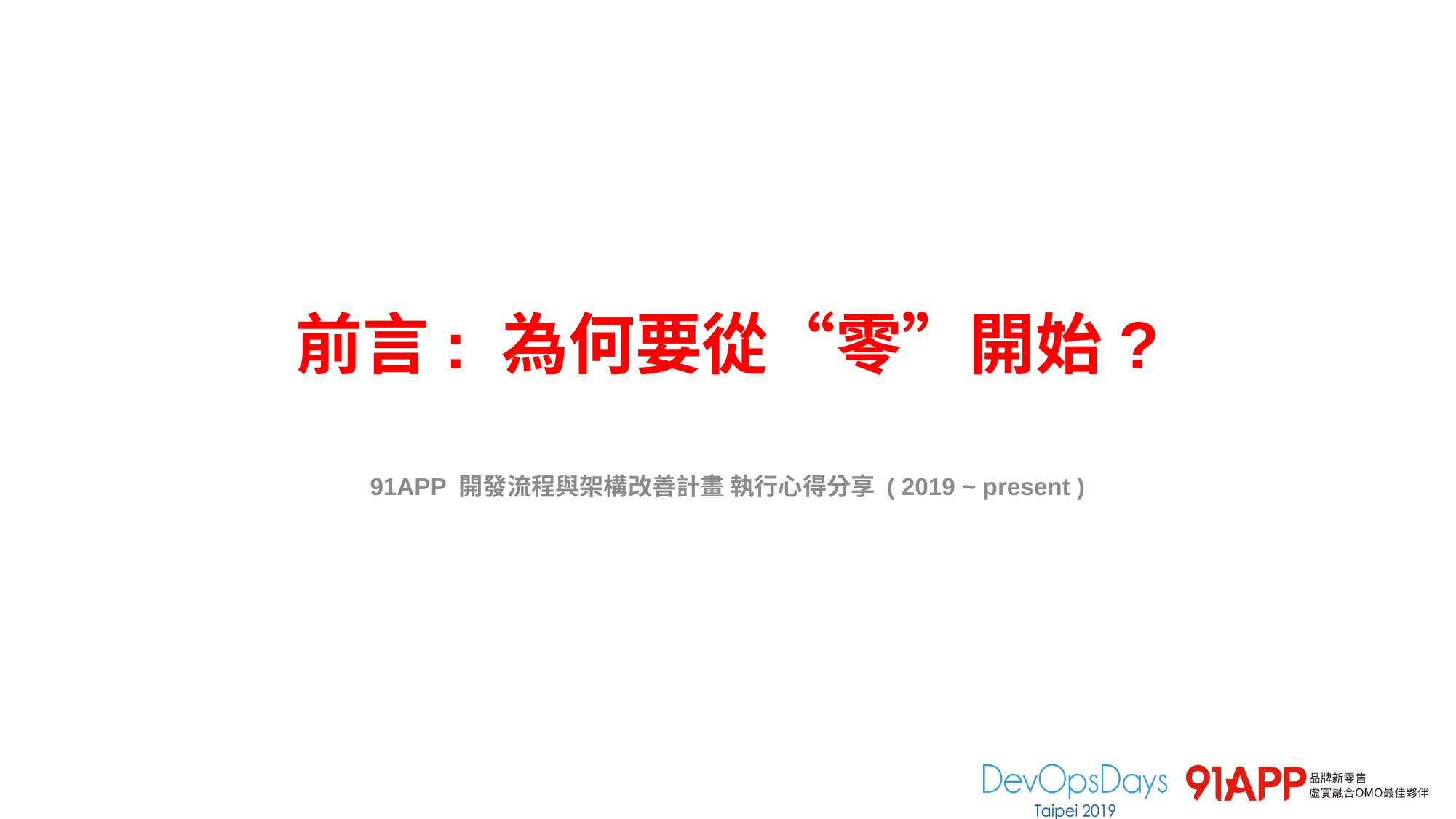

# 前言: 為何要從“零”開始?
91APP 開發流程與架構改善計畫 執行心得分享 ( 2019 ~ present )